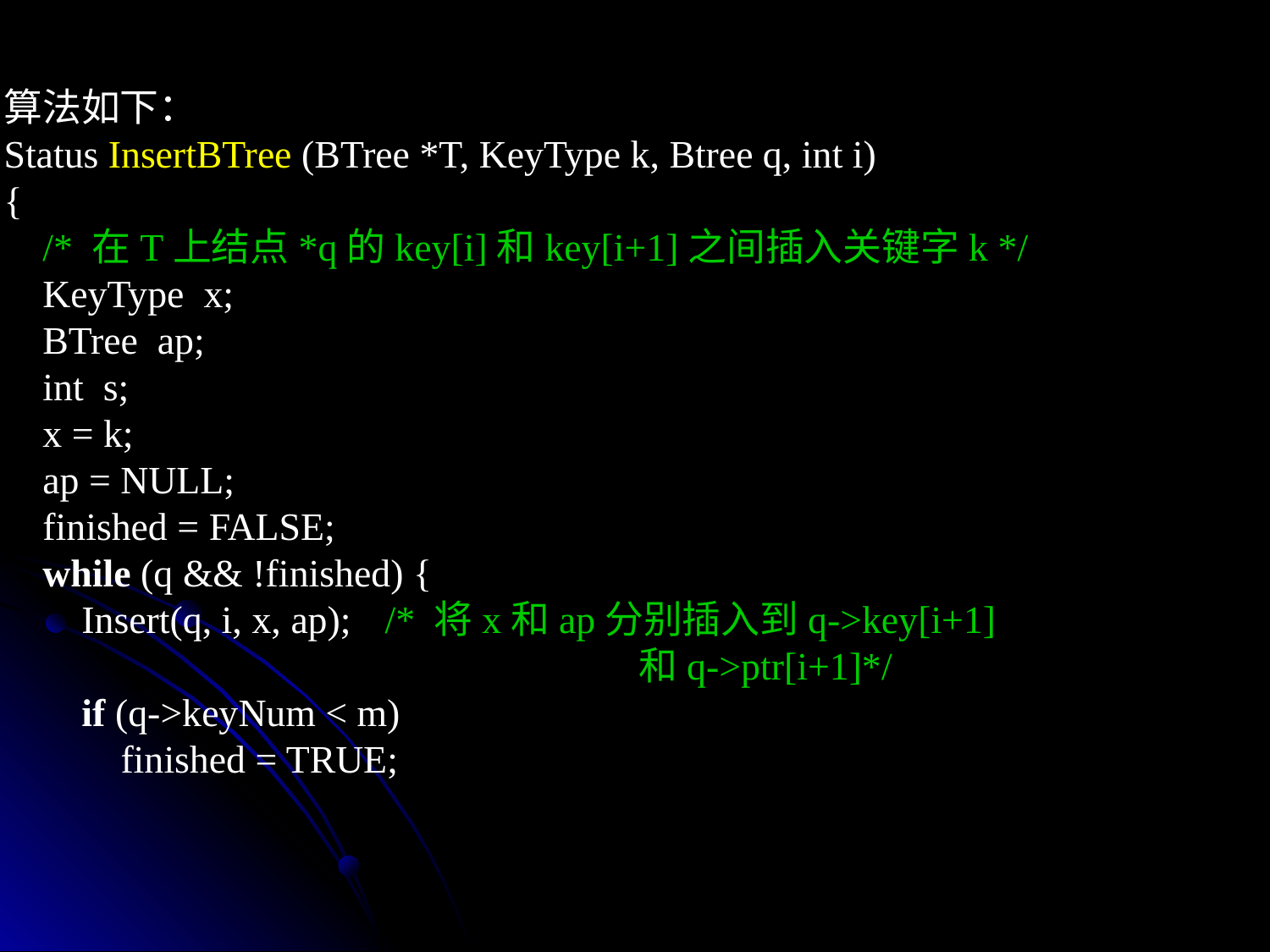

算法如下：
Status InsertBTree (BTree *T, KeyType k, Btree q, int i)
{
    /* 在T上结点*q的key[i]和key[i+1]之间插入关键字k */
    KeyType  x;
    BTree  ap;
    int  s;
    x = k;
    ap = NULL;
    finished = FALSE;
    while (q && !finished) {
        Insert(q, i, x, ap);	/* 将x和ap分别插入到q->key[i+1]
					和q->ptr[i+1]*/
        if (q->keyNum < m)
            finished = TRUE;